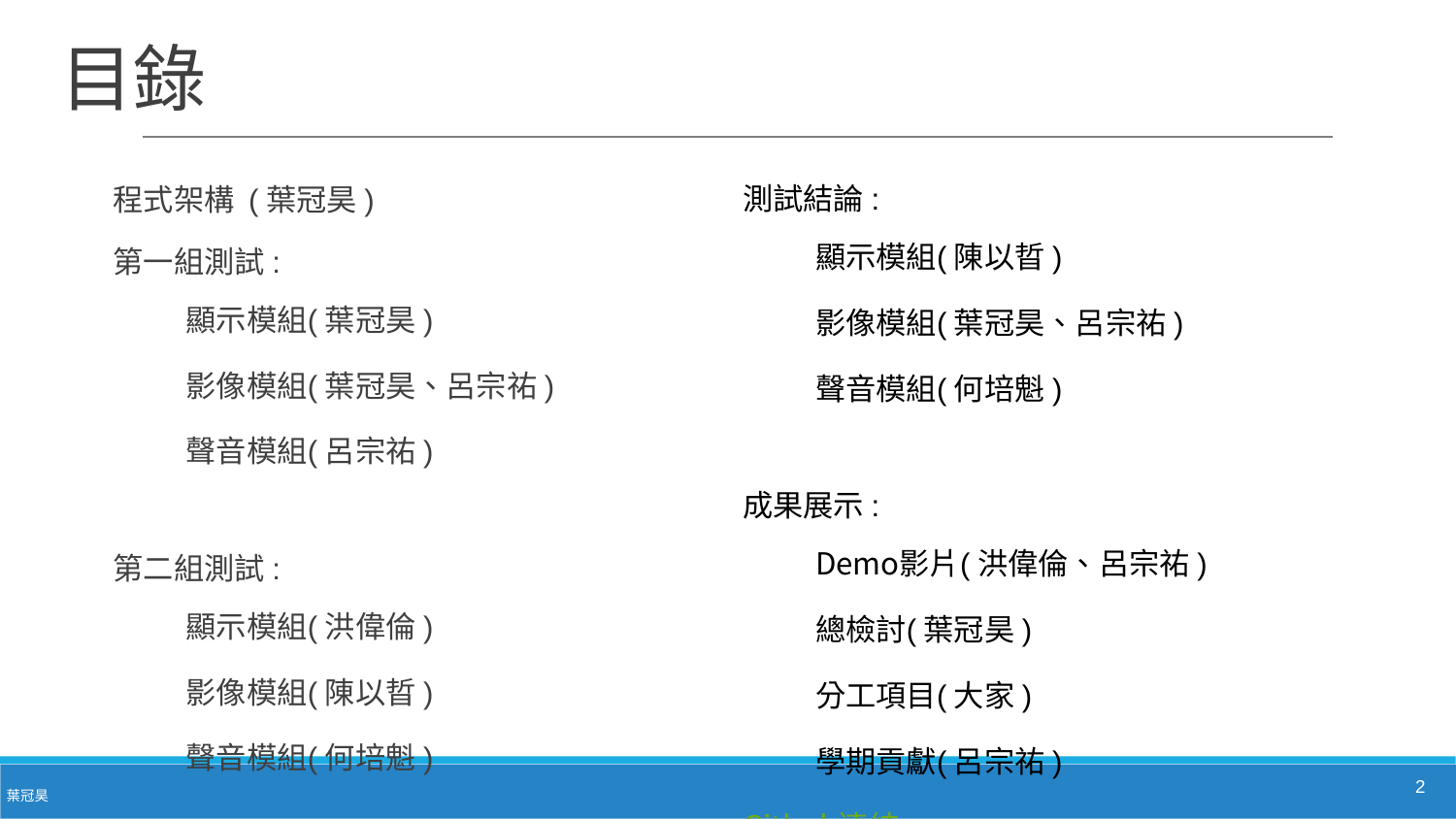

# 目錄
測試結論:
顯示模組(陳以晢)
影像模組(葉冠昊、呂宗祐)
聲音模組(何培魁)

成果展示:
Demo影片(洪偉倫、呂宗祐)
總檢討(葉冠昊)
分工項目(大家)
學期貢獻(呂宗祐)
Github連結
程式架構 (葉冠昊)
第一組測試:
顯示模組(葉冠昊)
影像模組(葉冠昊、呂宗祐)
聲音模組(呂宗祐)

第二組測試:
顯示模組(洪偉倫)
影像模組(陳以晢)
聲音模組(何培魁)
2
葉冠昊